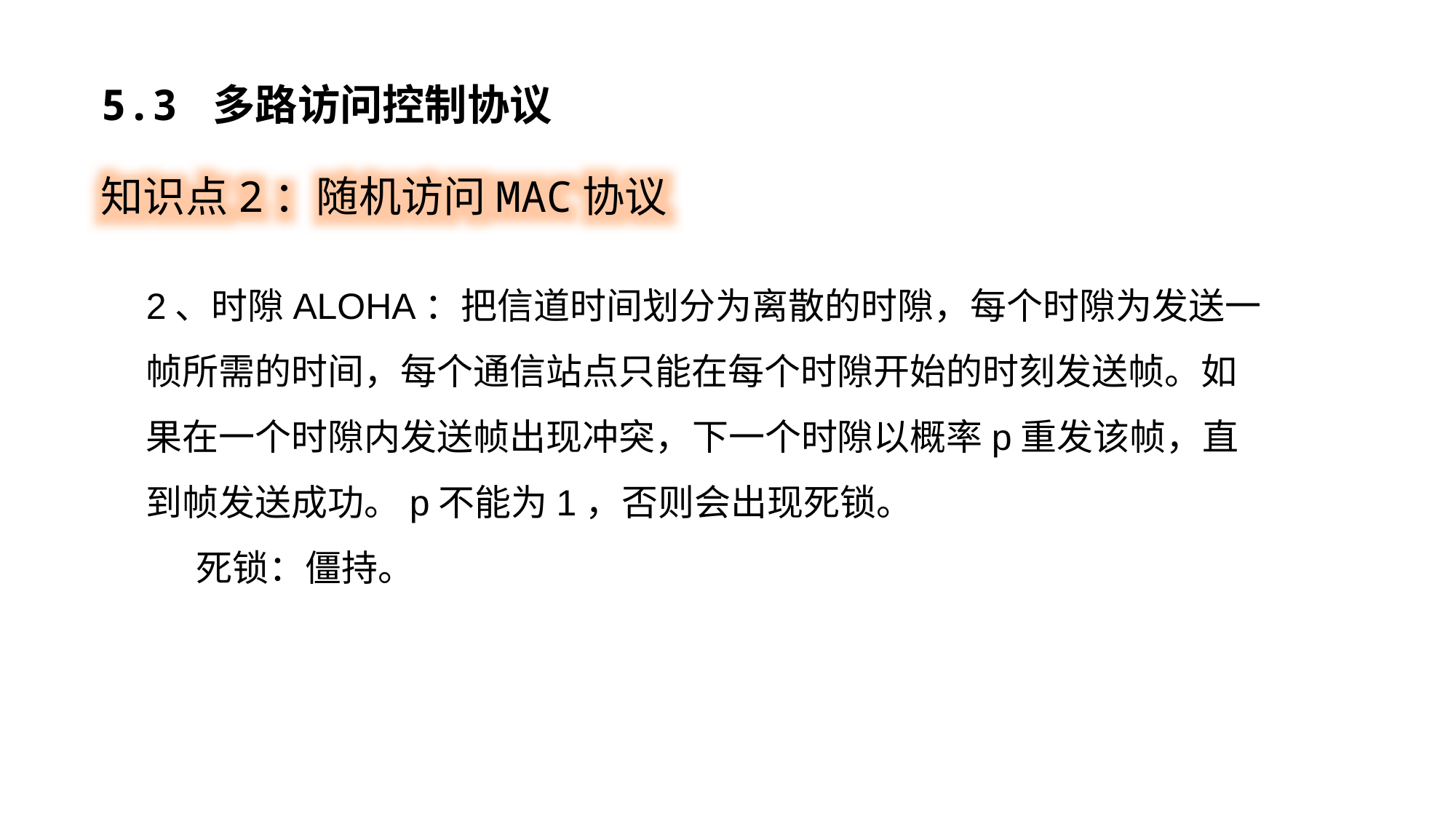

5.3 多路访问控制协议
知识点2：随机访问MAC协议
2、时隙ALOHA：把信道时间划分为离散的时隙，每个时隙为发送一帧所需的时间，每个通信站点只能在每个时隙开始的时刻发送帧。如果在一个时隙内发送帧出现冲突，下一个时隙以概率p重发该帧，直到帧发送成功。p不能为1，否则会出现死锁。
     死锁：僵持。